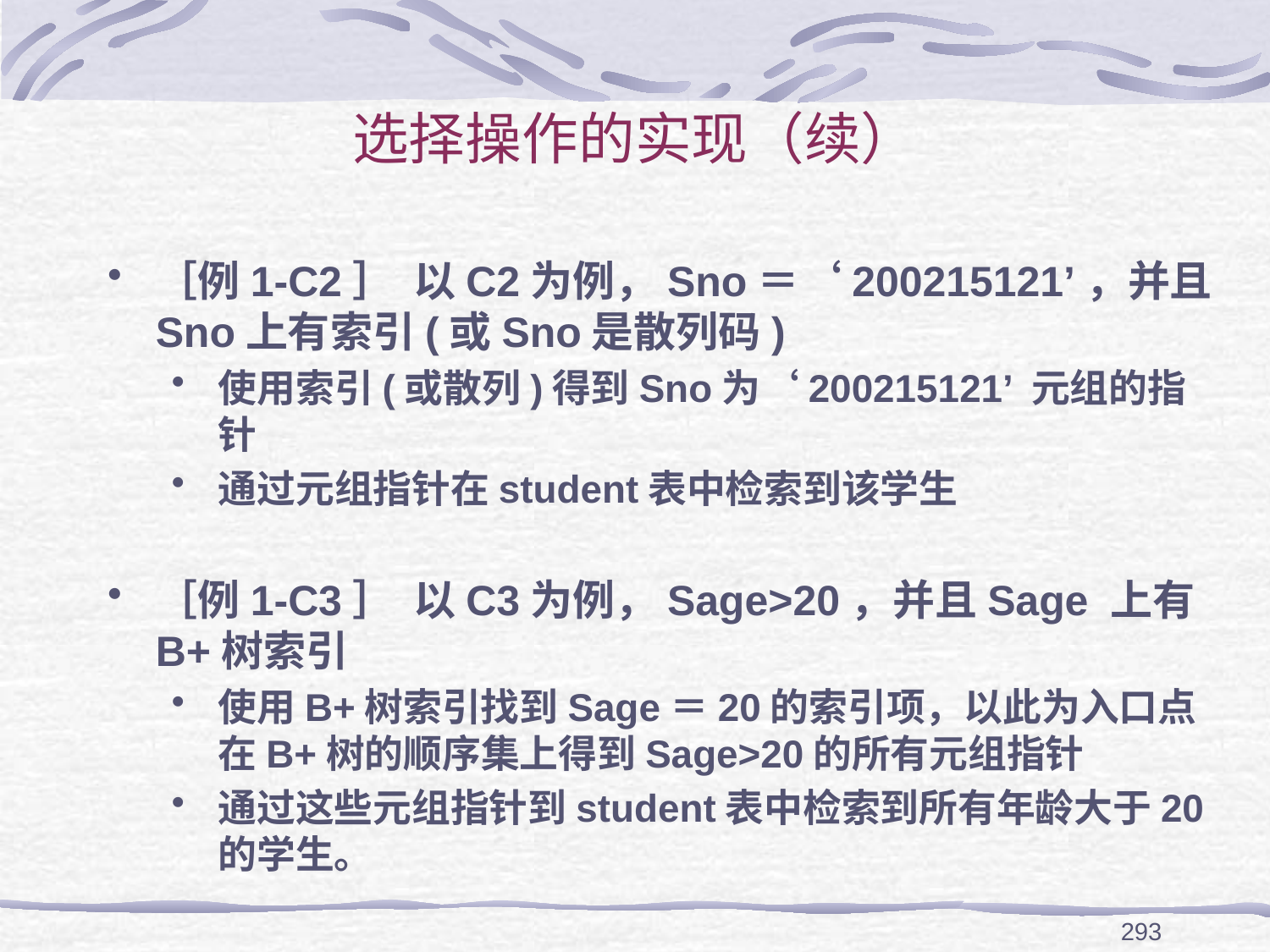

# 选择操作的实现（续）
［例1-C2］  以C2为例，Sno＝‘200215121’，并且Sno上有索引(或Sno是散列码)
使用索引(或散列)得到Sno为‘200215121’ 元组的指针
通过元组指针在student表中检索到该学生

［例1-C3］  以C3为例，Sage>20，并且Sage 上有B+树索引
使用B+树索引找到Sage＝20的索引项，以此为入口点在B+树的顺序集上得到Sage>20的所有元组指针
通过这些元组指针到student表中检索到所有年龄大于20的学生。
293